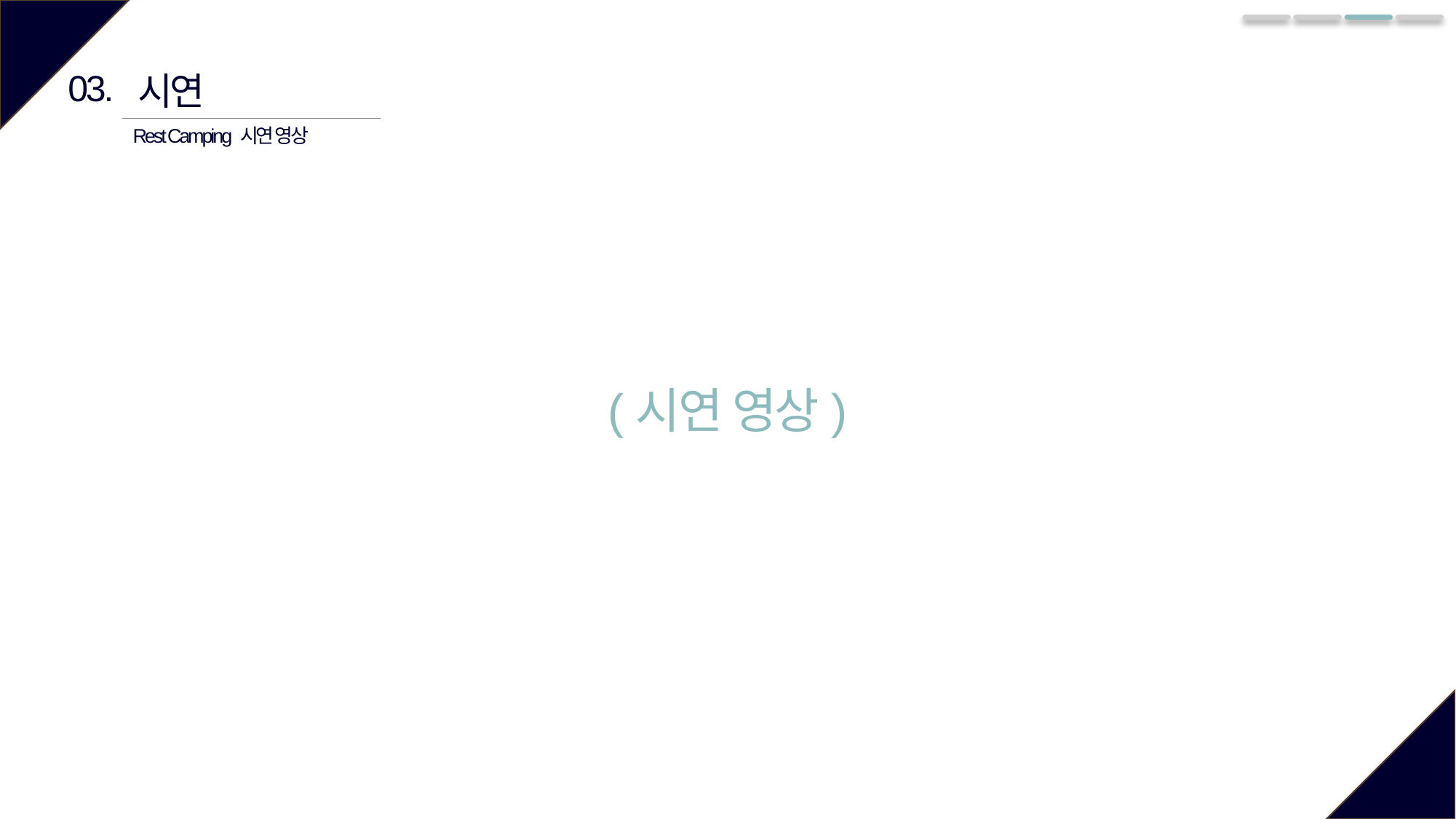

03.
시연
Rest Camping 시연 영상
(시연 영상)